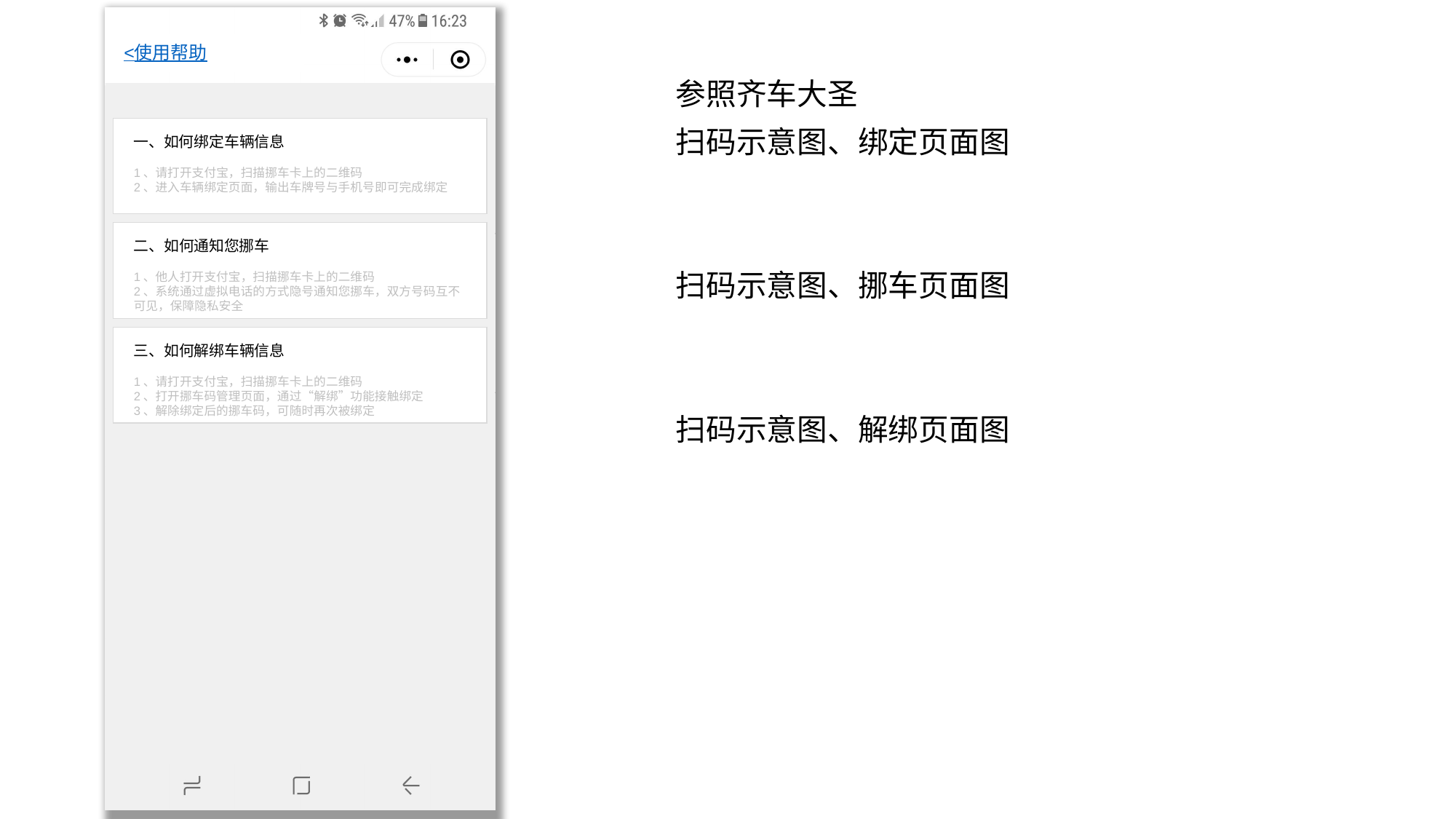

# <使用帮助
参照齐车大圣
扫码示意图、绑定页面图

扫码示意图、挪车页面图

扫码示意图、解绑页面图

一、如何绑定车辆信息
1、请打开支付宝，扫描挪车卡上的二维码
2、进入车辆绑定页面，输出车牌号与手机号即可完成绑定

二、如何通知您挪车
1、他人打开支付宝，扫描挪车卡上的二维码
2、系统通过虚拟电话的方式隐号通知您挪车，双方号码互不可见，保障隐私安全

三、如何解绑车辆信息
1、请打开支付宝，扫描挪车卡上的二维码
2、打开挪车码管理页面，通过“解绑”功能接触绑定
3、解除绑定后的挪车码，可随时再次被绑定